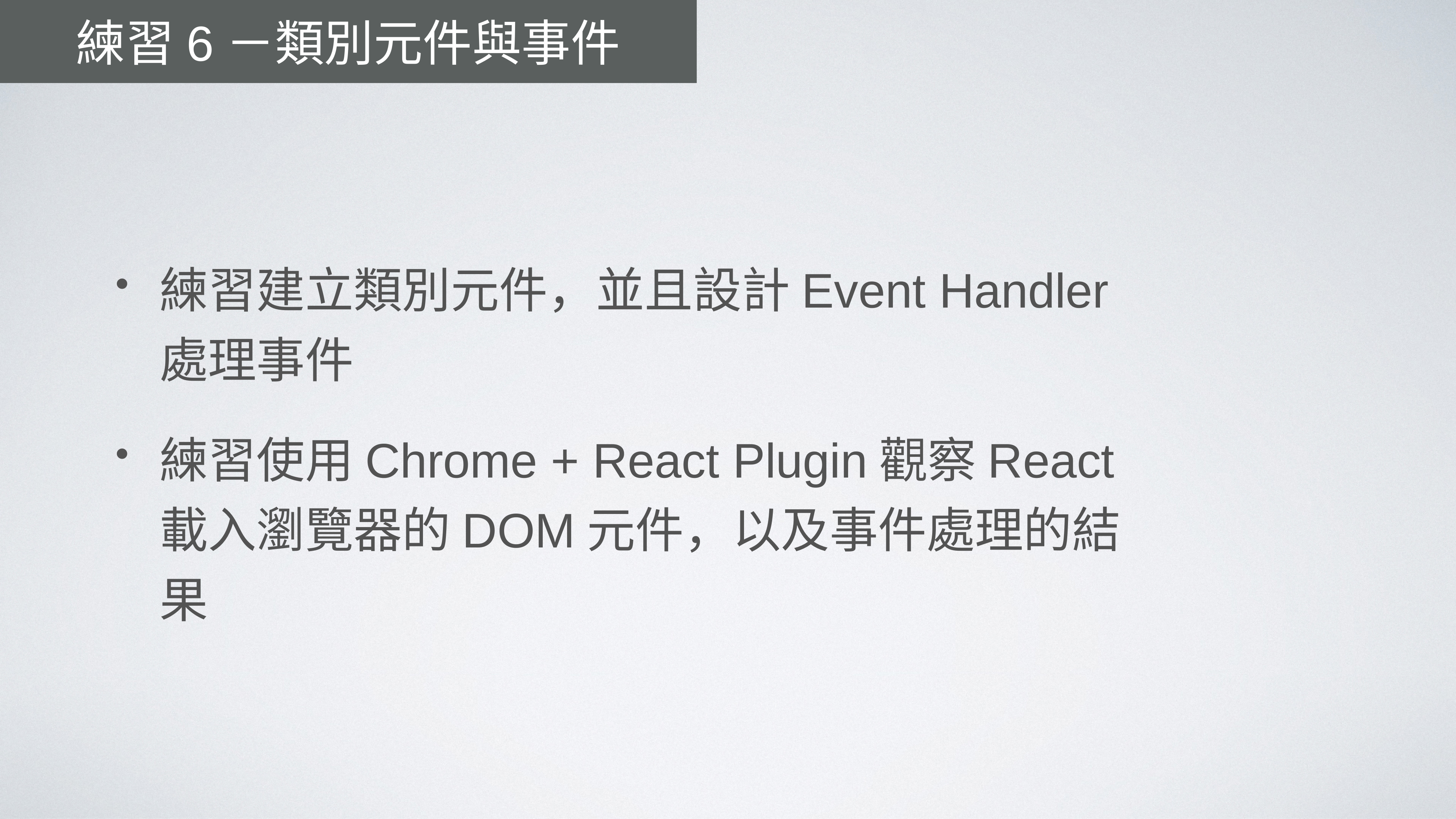

65
# 練習6－類別元件與事件
練習建立類別元件，並且設計Event Handler處理事件
練習使用Chrome + React Plugin觀察React載入瀏覽器的DOM元件，以及事件處理的結果